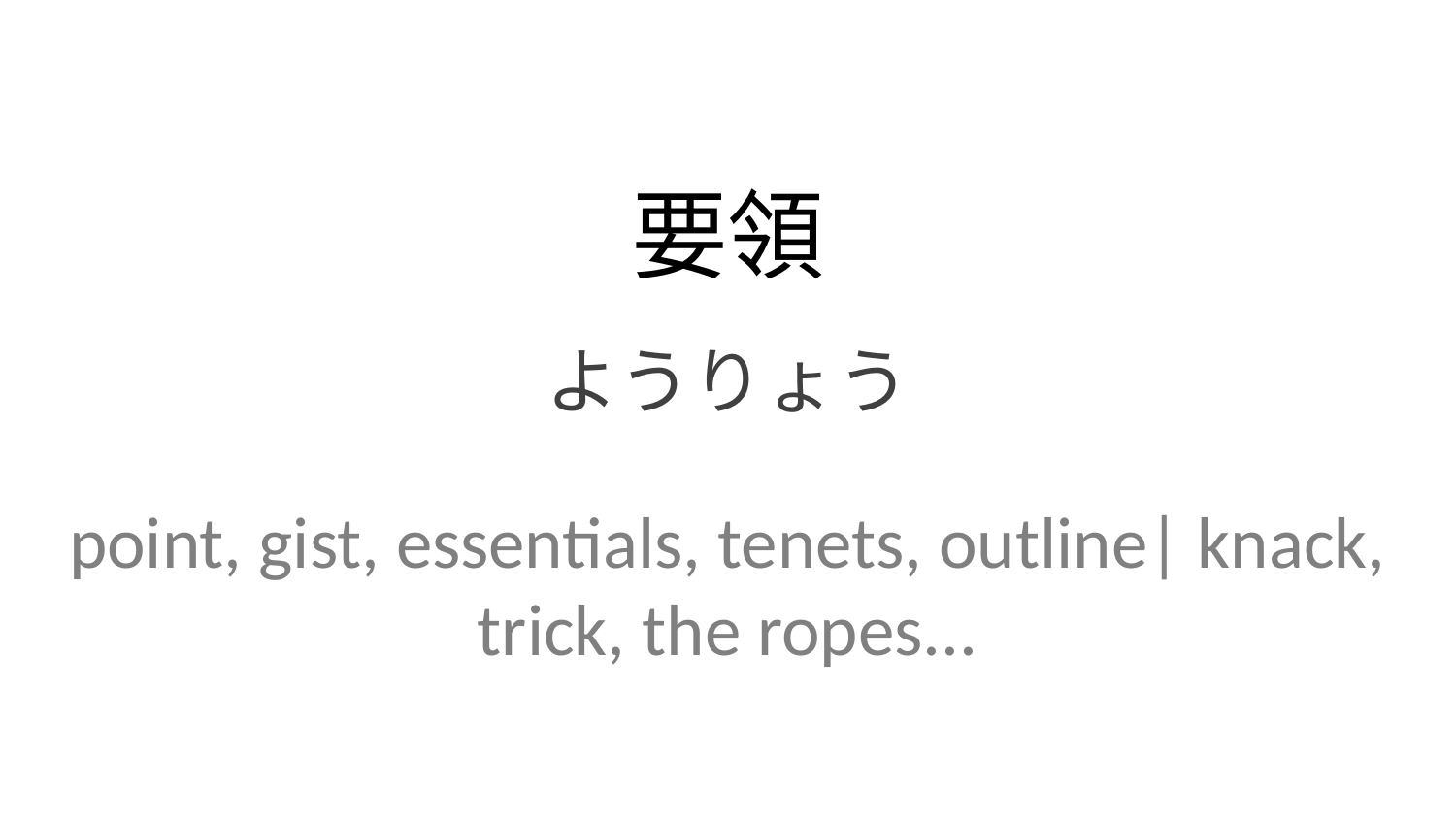

要領

ようりょう
point, gist, essentials, tenets, outline| knack, trick, the ropes...